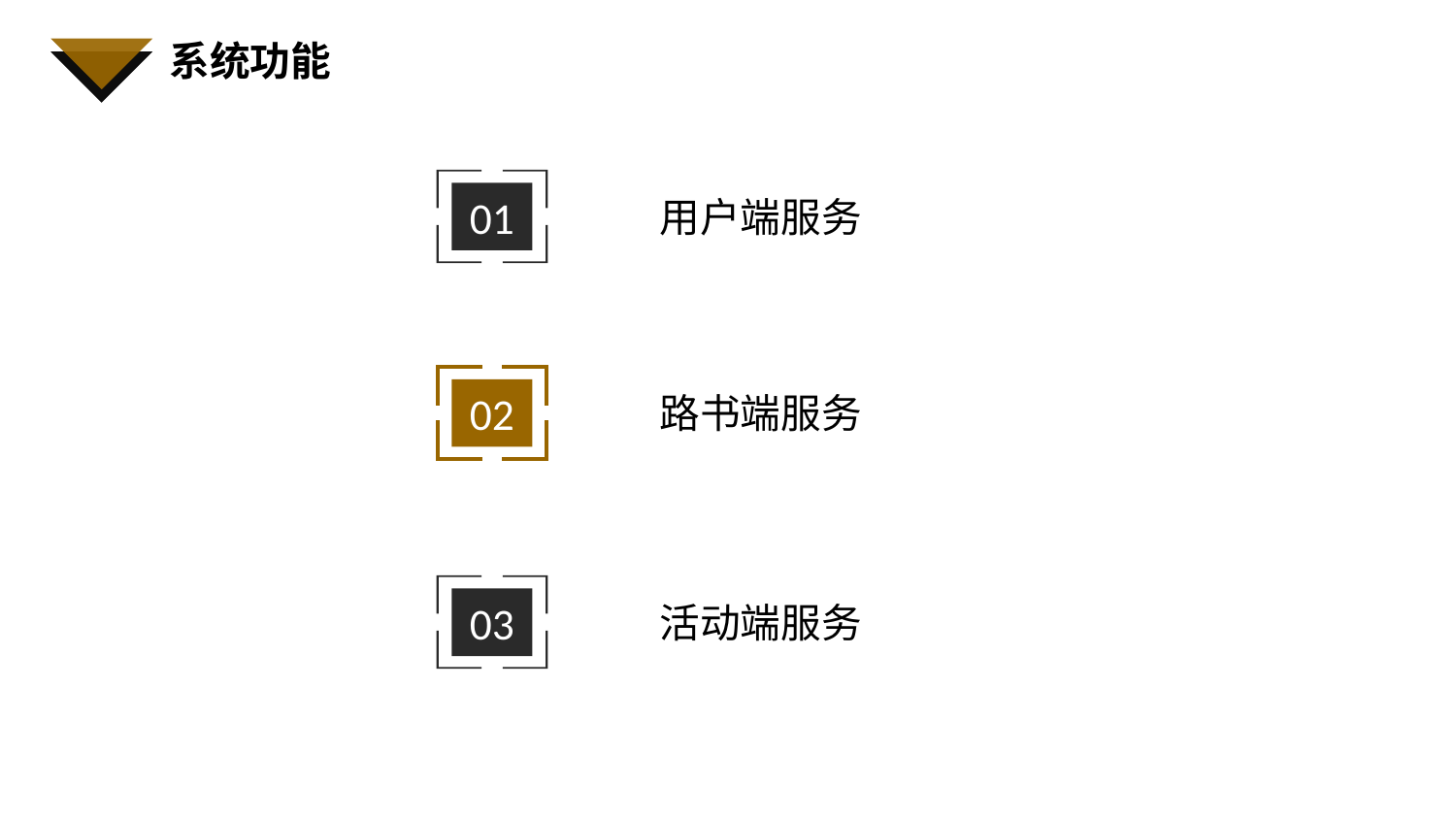

系统功能

01
用户端服务

02
路书端服务

03
活动端服务